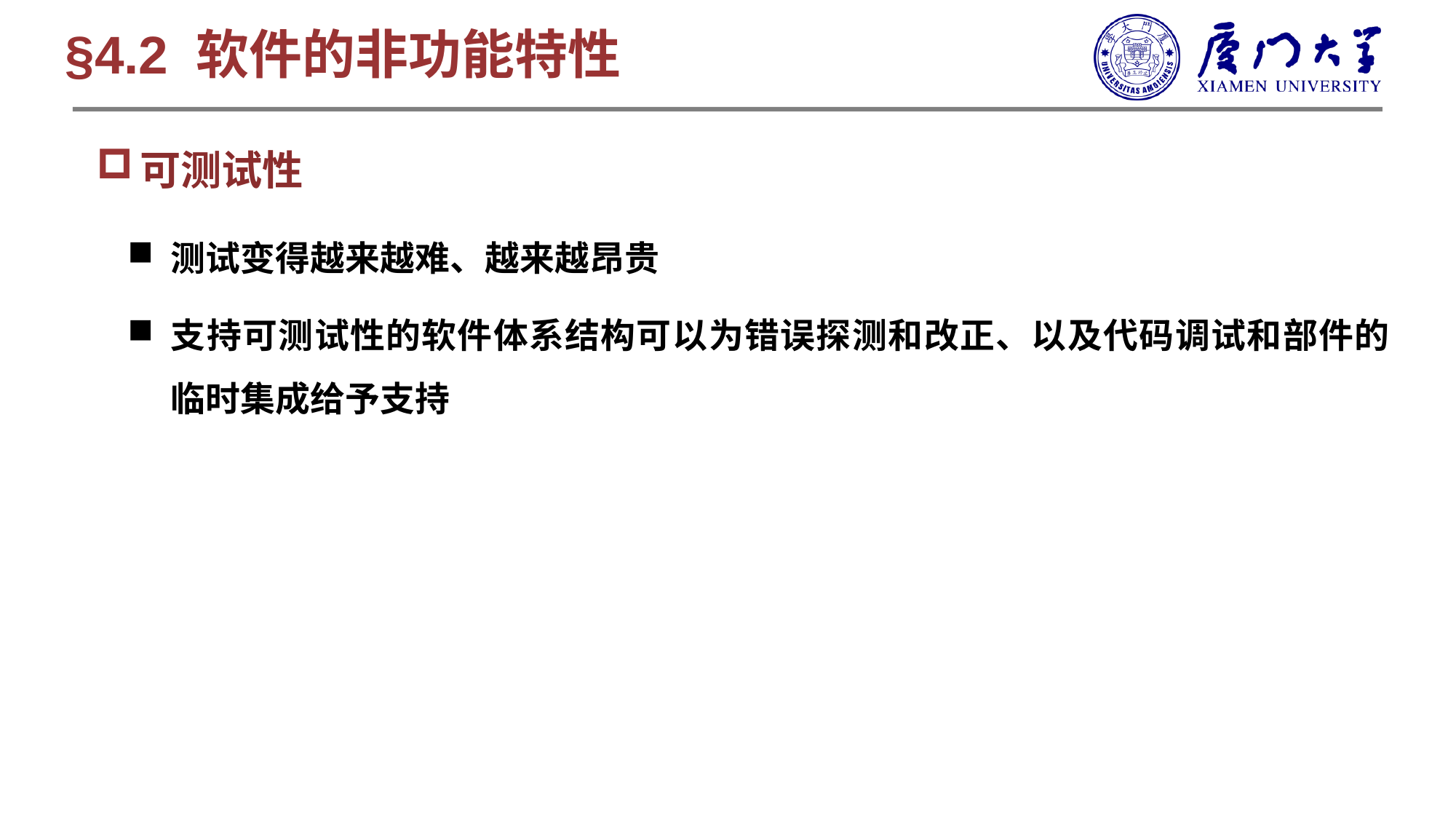

§4.2 软件的非功能特性
可测试性
测试变得越来越难、越来越昂贵
支持可测试性的软件体系结构可以为错误探测和改正、以及代码调试和部件的临时集成给予支持